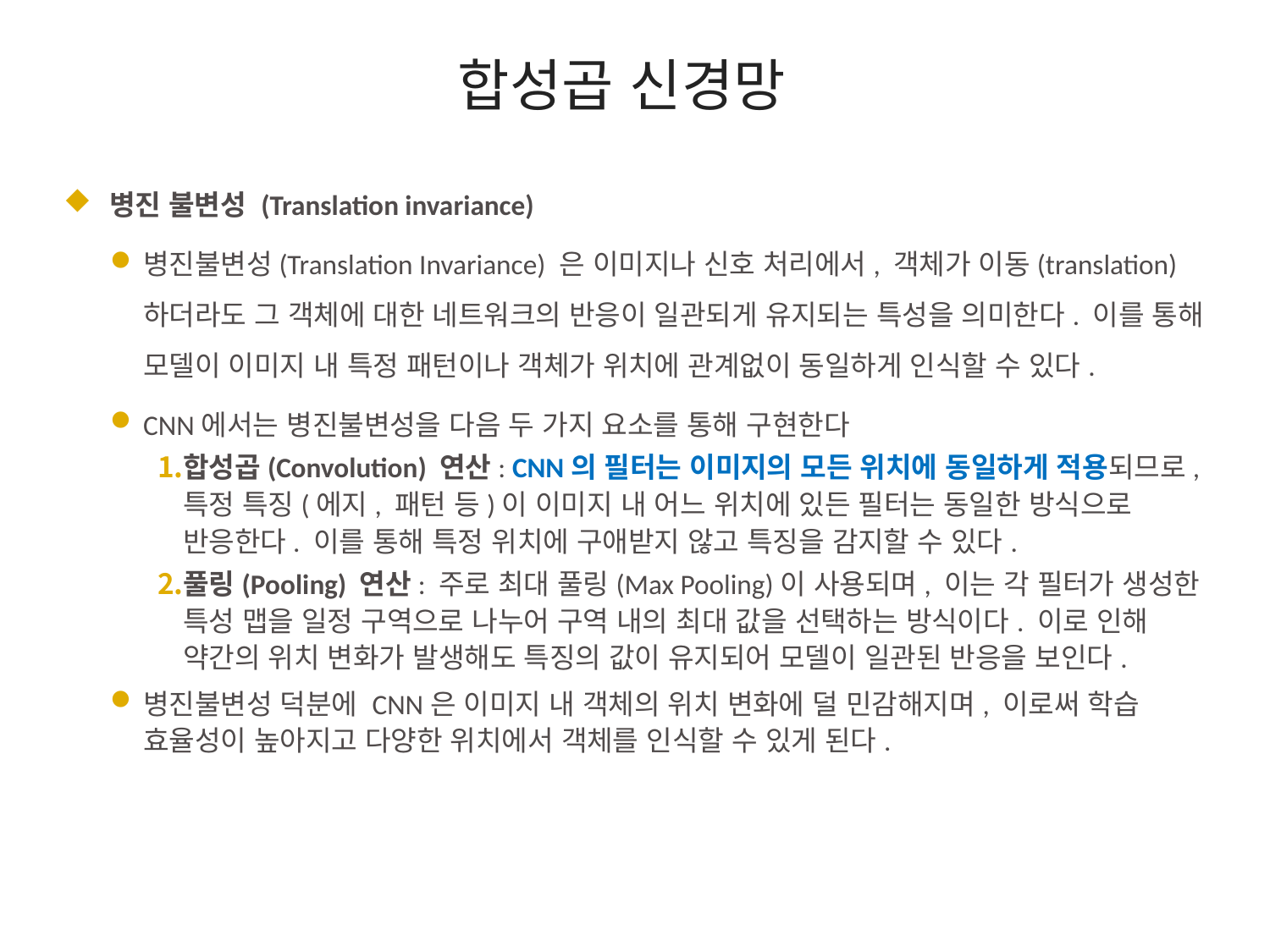

# 합성곱 신경망
 병진 불변성 (Translation invariance)
병진불변성(Translation Invariance) 은 이미지나 신호 처리에서, 객체가 이동(translation)하더라도 그 객체에 대한 네트워크의 반응이 일관되게 유지되는 특성을 의미한다. 이를 통해 모델이 이미지 내 특정 패턴이나 객체가 위치에 관계없이 동일하게 인식할 수 있다.
CNN에서는 병진불변성을 다음 두 가지 요소를 통해 구현한다
합성곱(Convolution) 연산: CNN의 필터는 이미지의 모든 위치에 동일하게 적용되므로, 특정 특징(에지, 패턴 등)이 이미지 내 어느 위치에 있든 필터는 동일한 방식으로 반응한다. 이를 통해 특정 위치에 구애받지 않고 특징을 감지할 수 있다.
풀링(Pooling) 연산: 주로 최대 풀링(Max Pooling)이 사용되며, 이는 각 필터가 생성한 특성 맵을 일정 구역으로 나누어 구역 내의 최대 값을 선택하는 방식이다. 이로 인해 약간의 위치 변화가 발생해도 특징의 값이 유지되어 모델이 일관된 반응을 보인다.
병진불변성 덕분에 CNN은 이미지 내 객체의 위치 변화에 덜 민감해지며, 이로써 학습 효율성이 높아지고 다양한 위치에서 객체를 인식할 수 있게 된다.